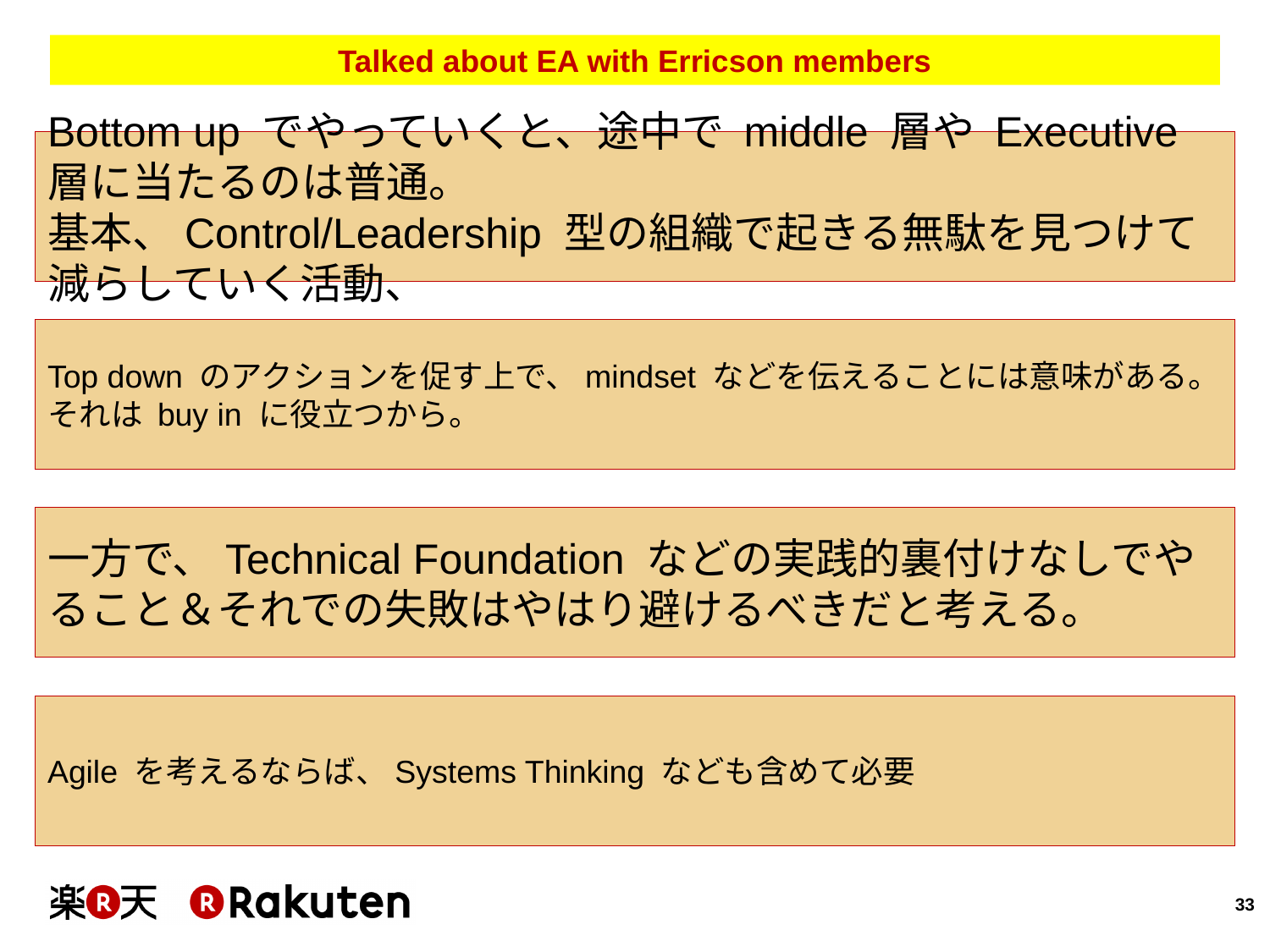

# Talked about EA with Erricson members
Bottom up でやっていくと、途中で middle 層や Executive 層に当たるのは普通。
基本、Control/Leadership 型の組織で起きる無駄を見つけて減らしていく活動、
Top down のアクションを促す上で、mindset などを伝えることには意味がある。それは buy in に役立つから。
一方で、Technical Foundation などの実践的裏付けなしでやること＆それでの失敗はやはり避けるべきだと考える。
Agile を考えるならば、Systems Thinking なども含めて必要